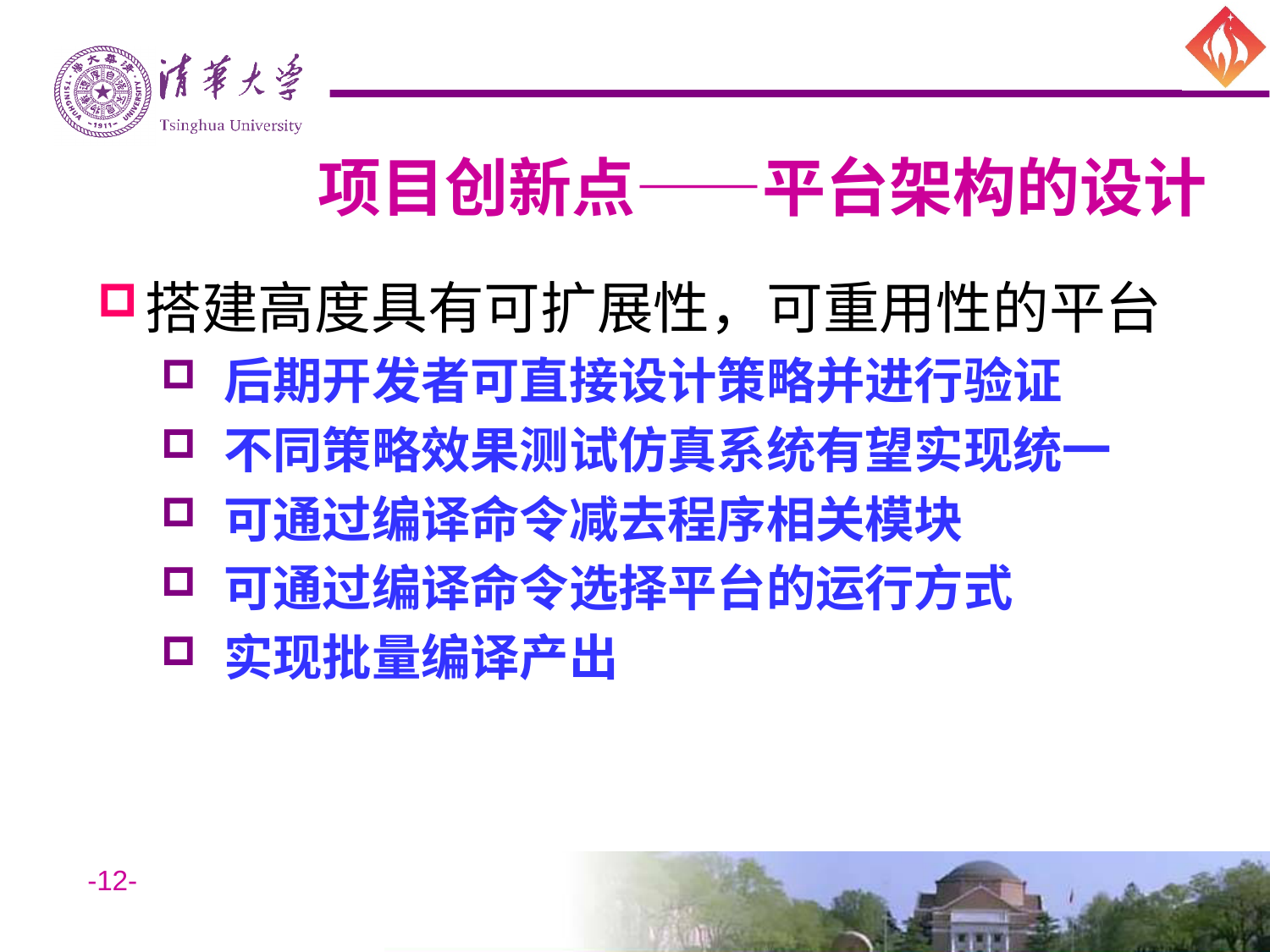

# 项目创新点——平台架构的设计
搭建高度具有可扩展性，可重用性的平台
 后期开发者可直接设计策略并进行验证
 不同策略效果测试仿真系统有望实现统一
 可通过编译命令减去程序相关模块
 可通过编译命令选择平台的运行方式
 实现批量编译产出